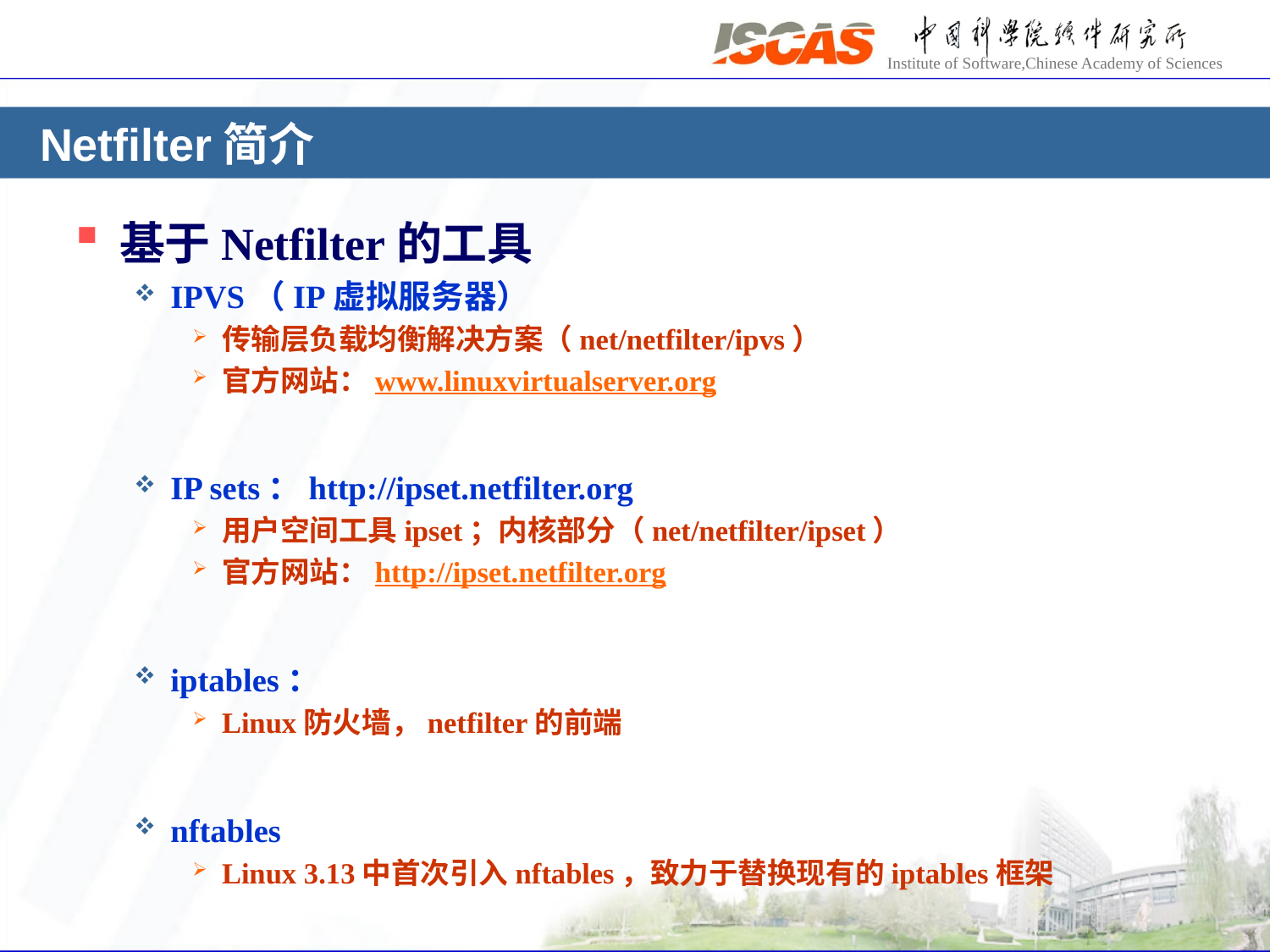

# Netfilter简介
基于Netfilter的工具
IPVS（IP虚拟服务器）
传输层负载均衡解决方案（net/netfilter/ipvs）
官方网站：www.linuxvirtualserver.org

IP sets：http://ipset.netfilter.org
用户空间工具ipset；内核部分（net/netfilter/ipset）
官方网站：http://ipset.netfilter.org

iptables：
Linux防火墙，netfilter的前端

nftables
Linux 3.13中首次引入nftables，致力于替换现有的iptables框架